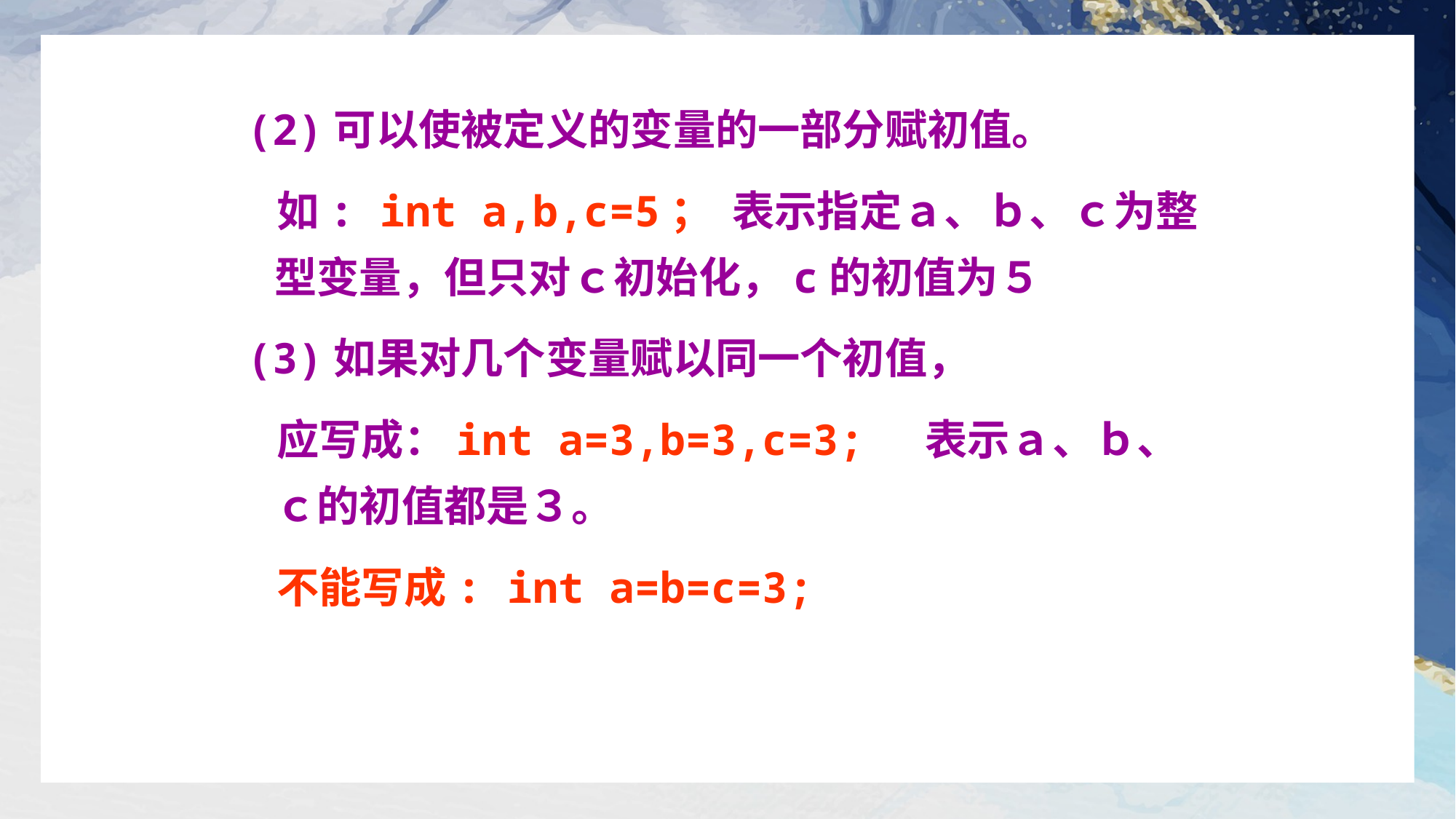

(2)可以使被定义的变量的一部分赋初值。
  如: int a,b,c=5；  表示指定ａ、ｂ、ｃ为整型变量，但只对ｃ初始化，c的初值为５
(3)如果对几个变量赋以同一个初值，
  应写成：int a=3,b=3,c=3;  表示ａ、ｂ、ｃ的初值都是３。
  不能写成: int a=b=c=3;